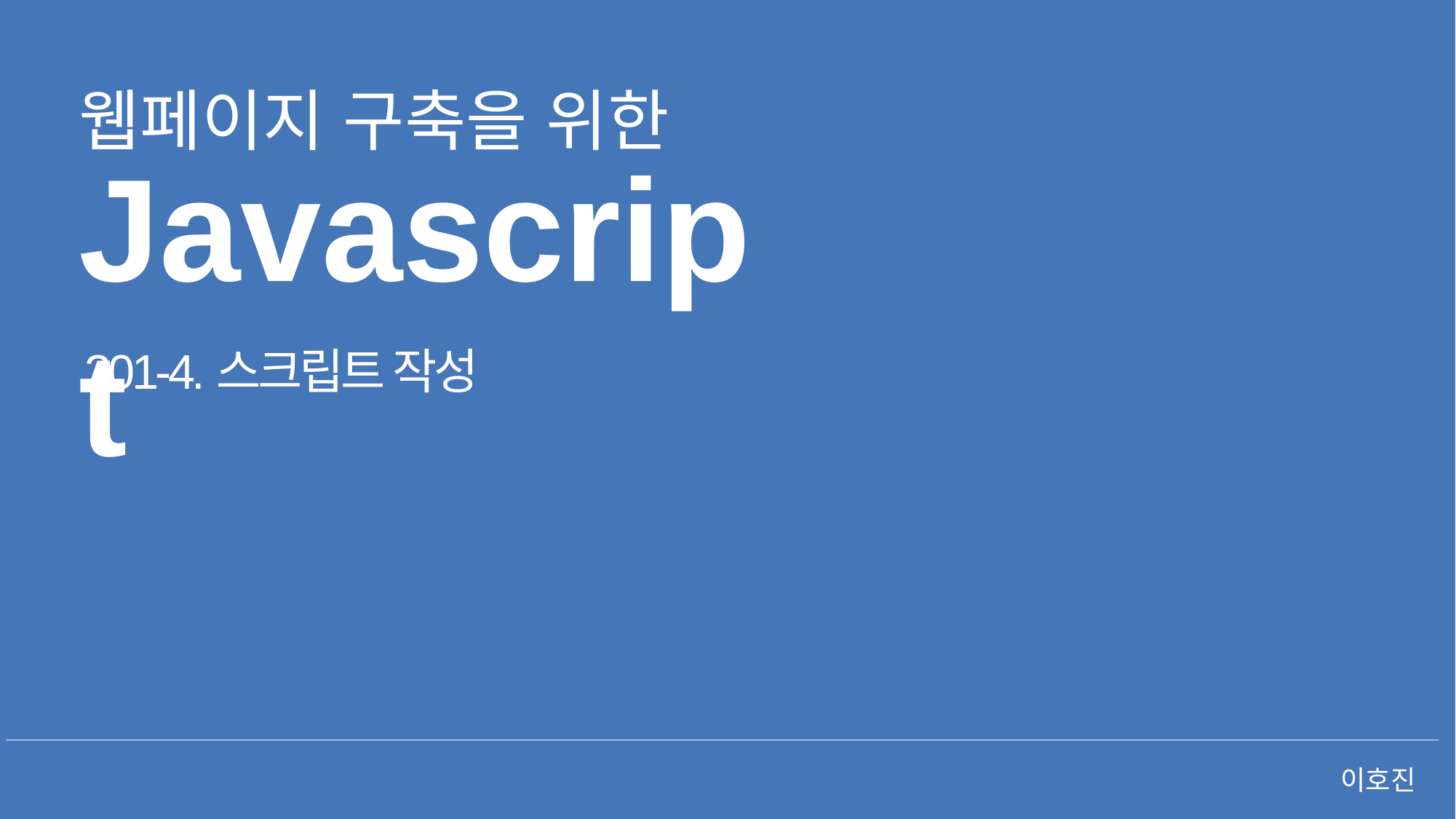

웹페이지 구축을 위한
Javascript
301-4.스크립트 작성
이호진